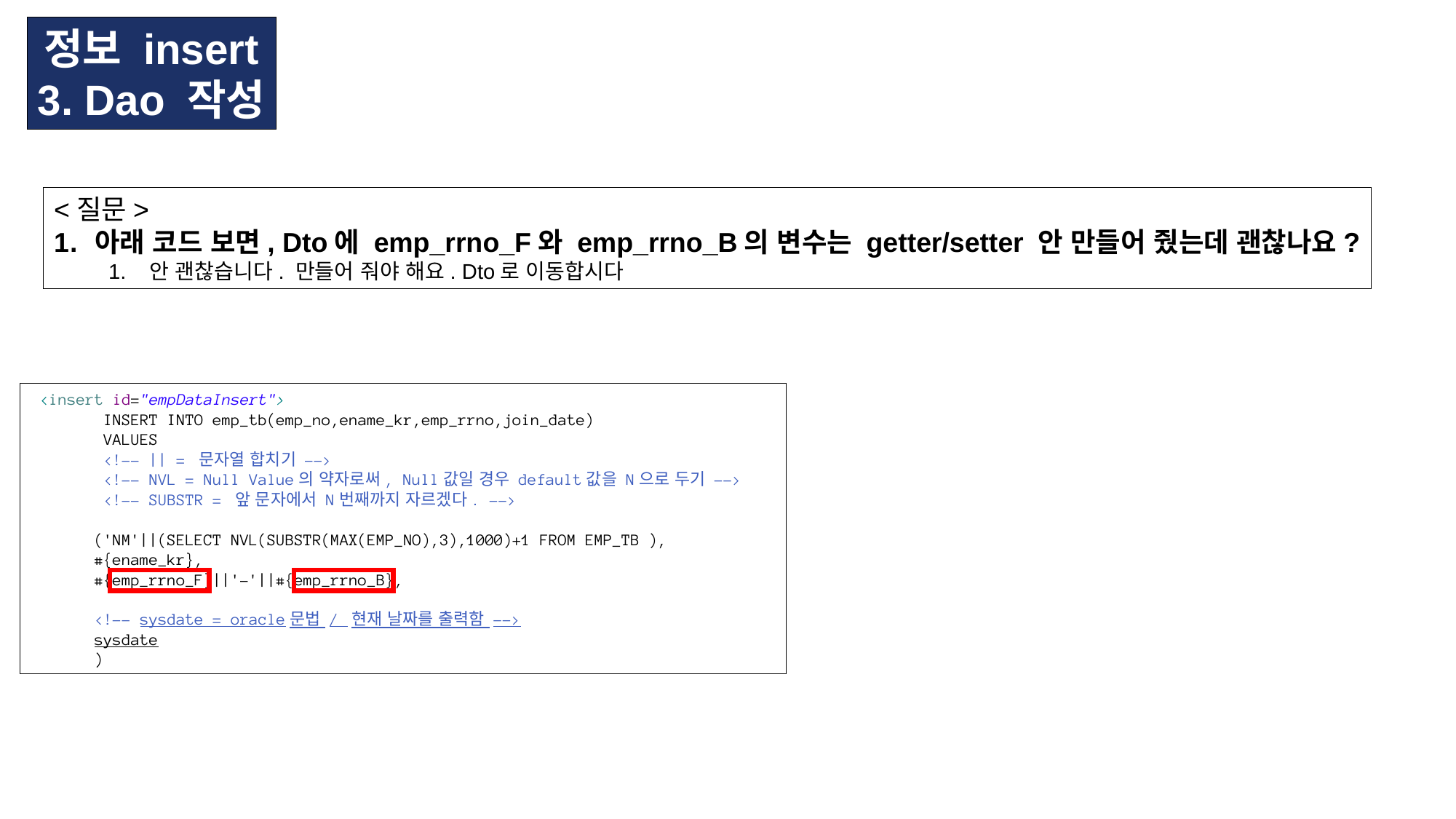

정보 insert
3. Dao 작성
<질문>
아래 코드 보면, Dto에 emp_rrno_F와 emp_rrno_B의 변수는 getter/setter 안 만들어 줬는데 괜찮나요?
안 괜찮습니다. 만들어 줘야 해요. Dto로 이동합시다
 <insert id="empDataInsert">
        INSERT INTO emp_tb(emp_no,ename_kr,emp_rrno,join_date)
        VALUES
        <!-- || = 문자열 합치기 -->
        <!-- NVL = Null Value의 약자로써, Null값일 경우 default값을 N으로 두기 -->
        <!-- SUBSTR = 앞 문자에서 N번째까지 자르겠다. -->

       ('NM'||(SELECT NVL(SUBSTR(MAX(EMP_NO),3),1000)+1 FROM EMP_TB ),
       #{ename_kr},
       #{emp_rrno_F}||'-'||#{emp_rrno_B},

       <!-- sysdate = oracle문법 / 현재 날짜를 출력함 -->
       sysdate
       )